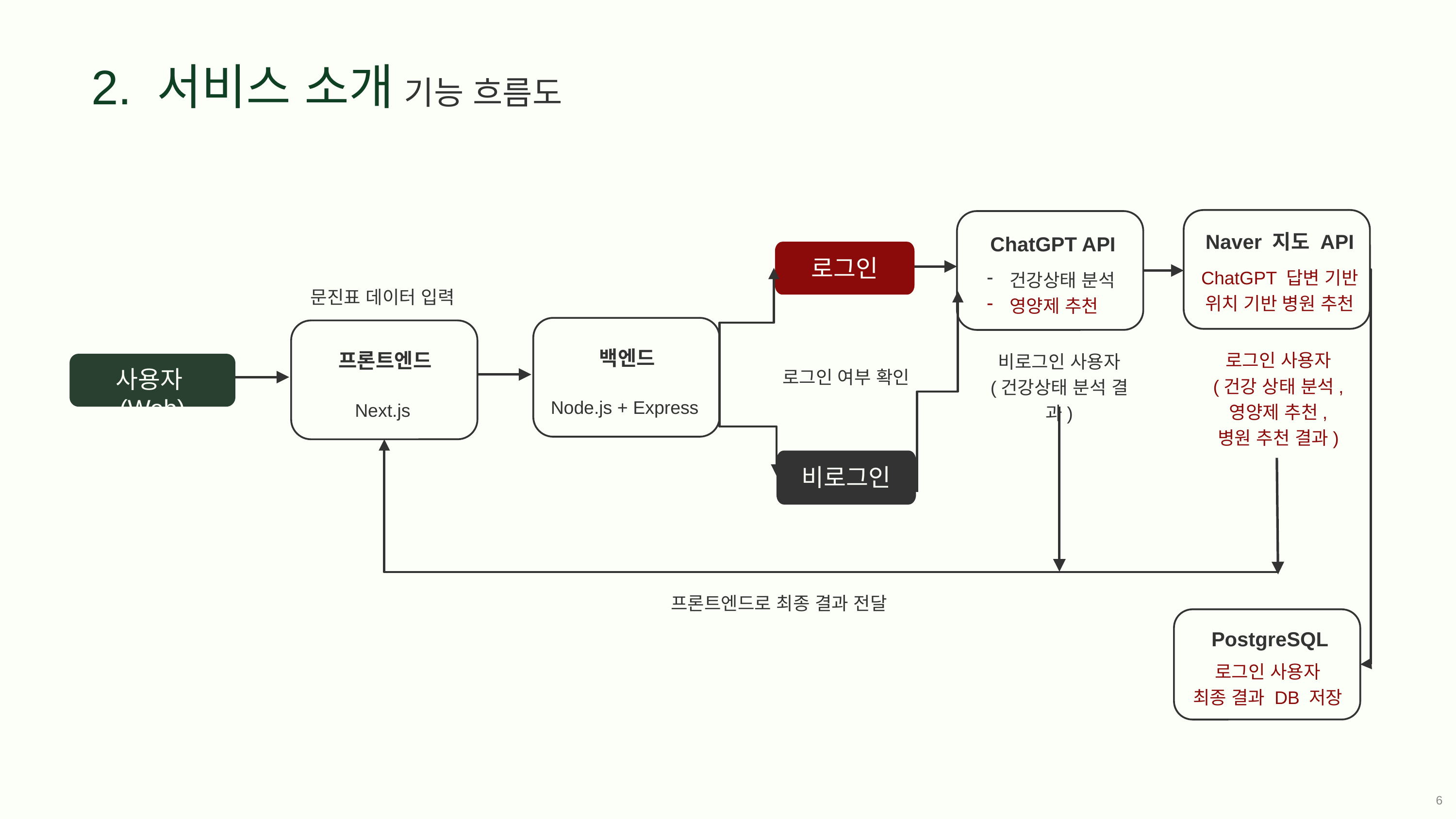

2. 서비스 소개
기능 흐름도

Naver 지도 API
 ChatGPT API

로그인
ChatGPT 답변 기반 위치 기반 병원 추천
건강상태 분석
영양제 추천
문진표 데이터 입력

 백엔드
 프론트엔드
로그인 사용자
(건강 상태 분석,
영양제 추천,
병원 추천 결과)
비로그인 사용자
(건강상태 분석 결과)

로그인 여부 확인
사용자(Web)
Node.js + Express
Next.js

비로그인
프론트엔드로 최종 결과 전달

 PostgreSQL
로그인 사용자
최종 결과 DB 저장
6